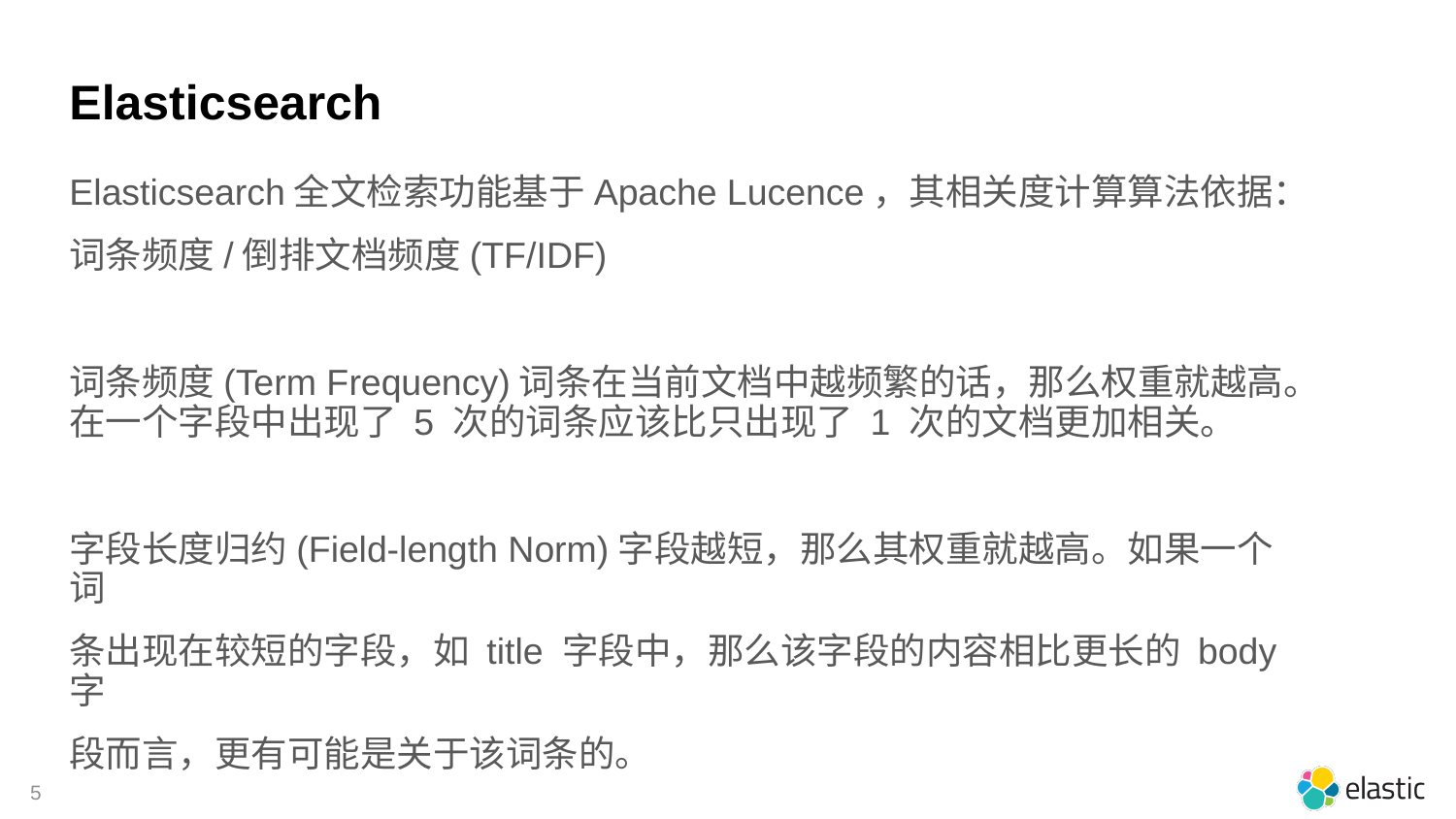

# Elasticsearch
Elasticsearch全文检索功能基于Apache Lucence，其相关度计算算法依据：
词条频度/倒排文档频度(TF/IDF)

词条频度(Term Frequency)词条在当前文档中越频繁的话，那么权重就越高。在一个字段中出现了 5 次的词条应该比只出现了 1 次的文档更加相关。

字段长度归约(Field-length Norm)字段越短，那么其权重就越高。如果一个词
条出现在较短的字段，如 title 字段中，那么该字段的内容相比更长的 body 字
段而言，更有可能是关于该词条的。